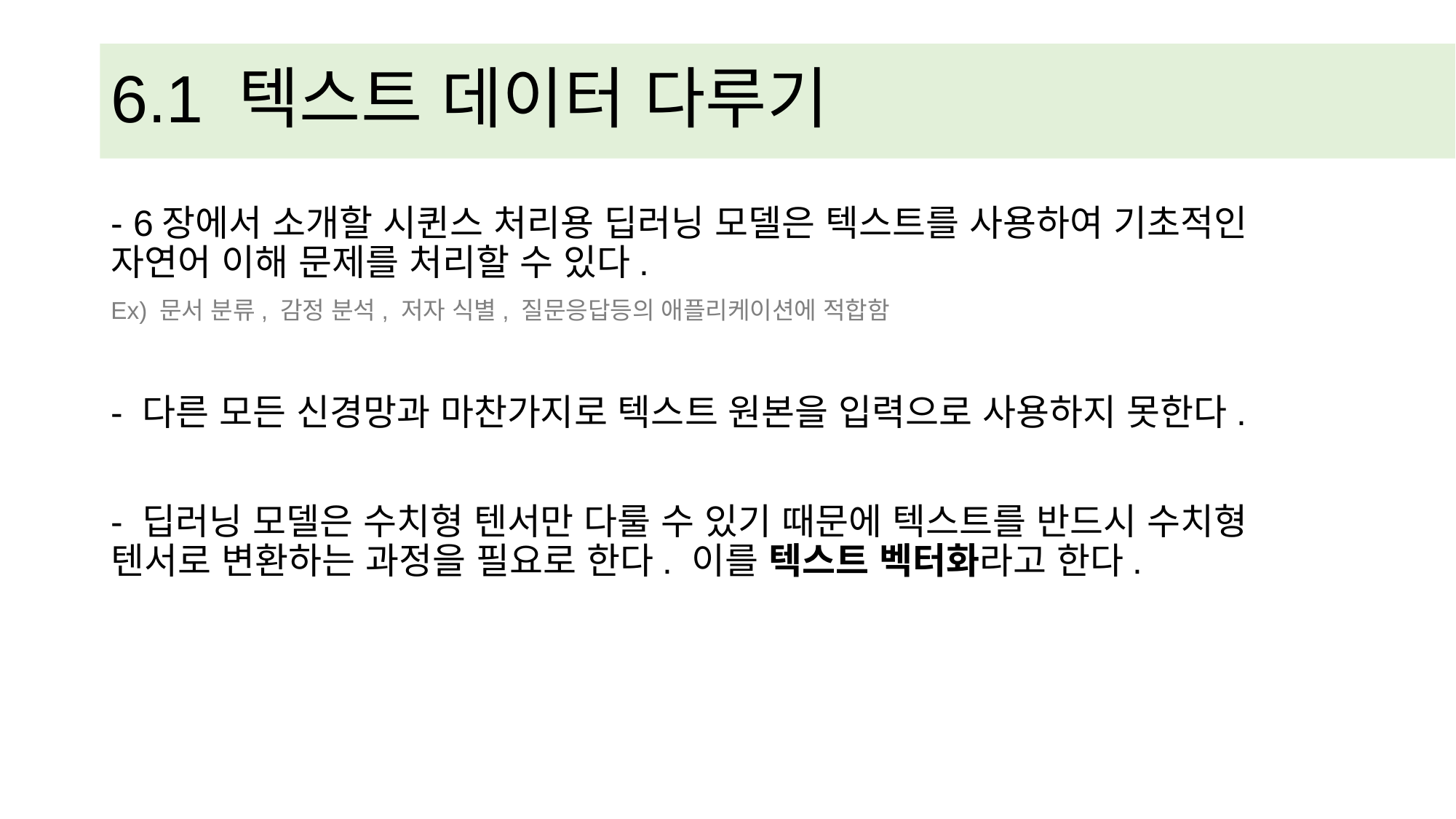

# 6.1 텍스트 데이터 다루기
- 6장에서 소개할 시퀸스 처리용 딥러닝 모델은 텍스트를 사용하여 기초적인 자연어 이해 문제를 처리할 수 있다.
Ex) 문서 분류, 감정 분석, 저자 식별, 질문응답등의 애플리케이션에 적합함

- 다른 모든 신경망과 마찬가지로 텍스트 원본을 입력으로 사용하지 못한다.

- 딥러닝 모델은 수치형 텐서만 다룰 수 있기 때문에 텍스트를 반드시 수치형 텐서로 변환하는 과정을 필요로 한다. 이를 텍스트 벡터화라고 한다.